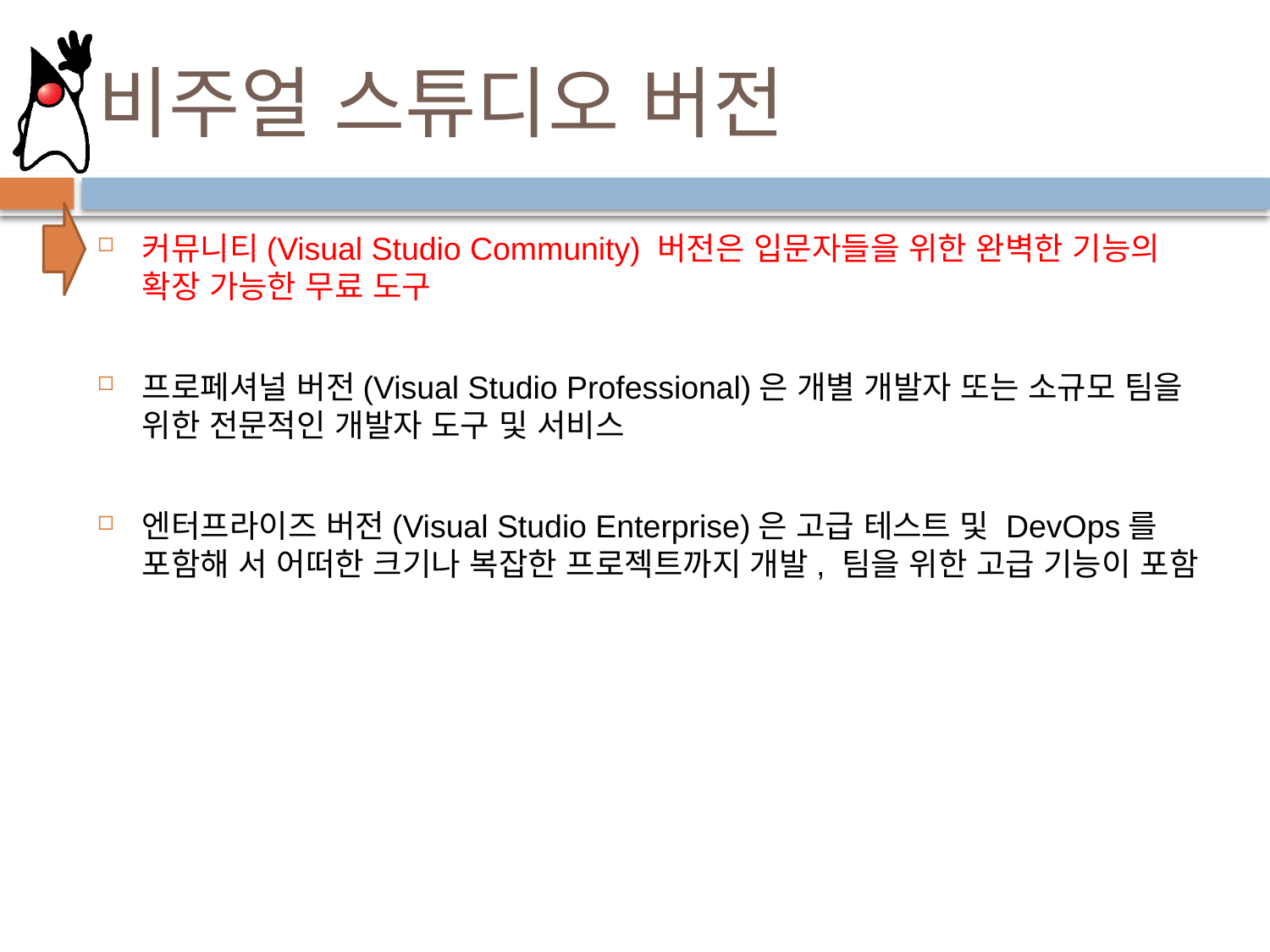

# 비주얼 스튜디오 버전

커뮤니티(Visual Studio Community) 버전은 입문자들을 위한 완벽한 기능의 확장 가능한 무료 도구

프로페셔널 버전(Visual Studio Professional)은 개별 개발자 또는 소규모 팀을 위한 전문적인 개발자 도구 및 서비스

엔터프라이즈 버전(Visual Studio Enterprise)은 고급 테스트 및 DevOps를 포함해 서 어떠한 크기나 복잡한 프로젝트까지 개발, 팀을 위한 고급 기능이 포함